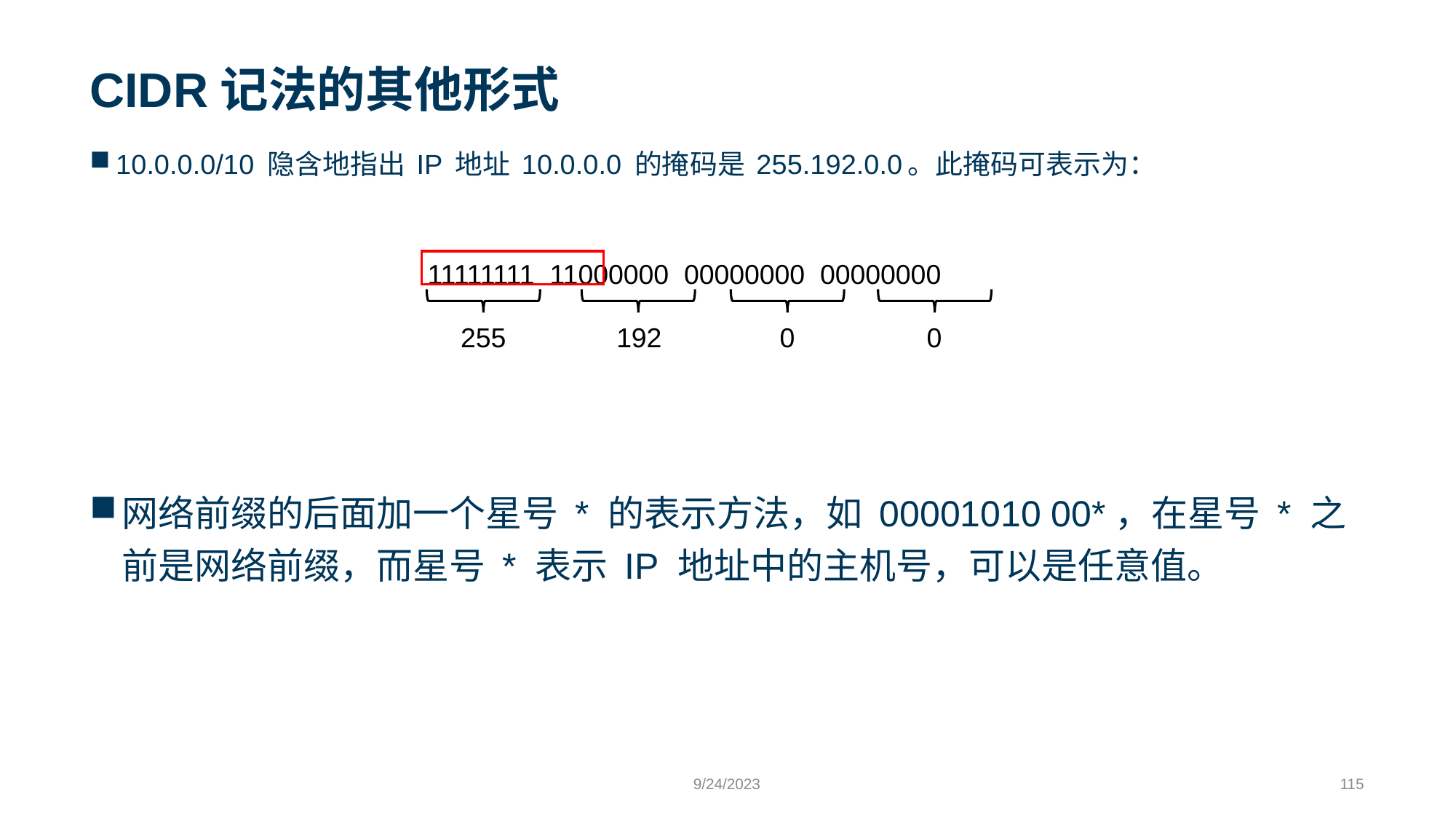

# CIDR记法的其他形式
10.0.0.0/10 隐含地指出 IP 地址 10.0.0.0 的掩码是 255.192.0.0。此掩码可表示为：

11111111  11000000  00000000  00000000

255
192
0
0
网络前缀的后面加一个星号 * 的表示方法，如 00001010 00*，在星号 * 之前是网络前缀，而星号 * 表示 IP 地址中的主机号，可以是任意值。

9/24/2023
115